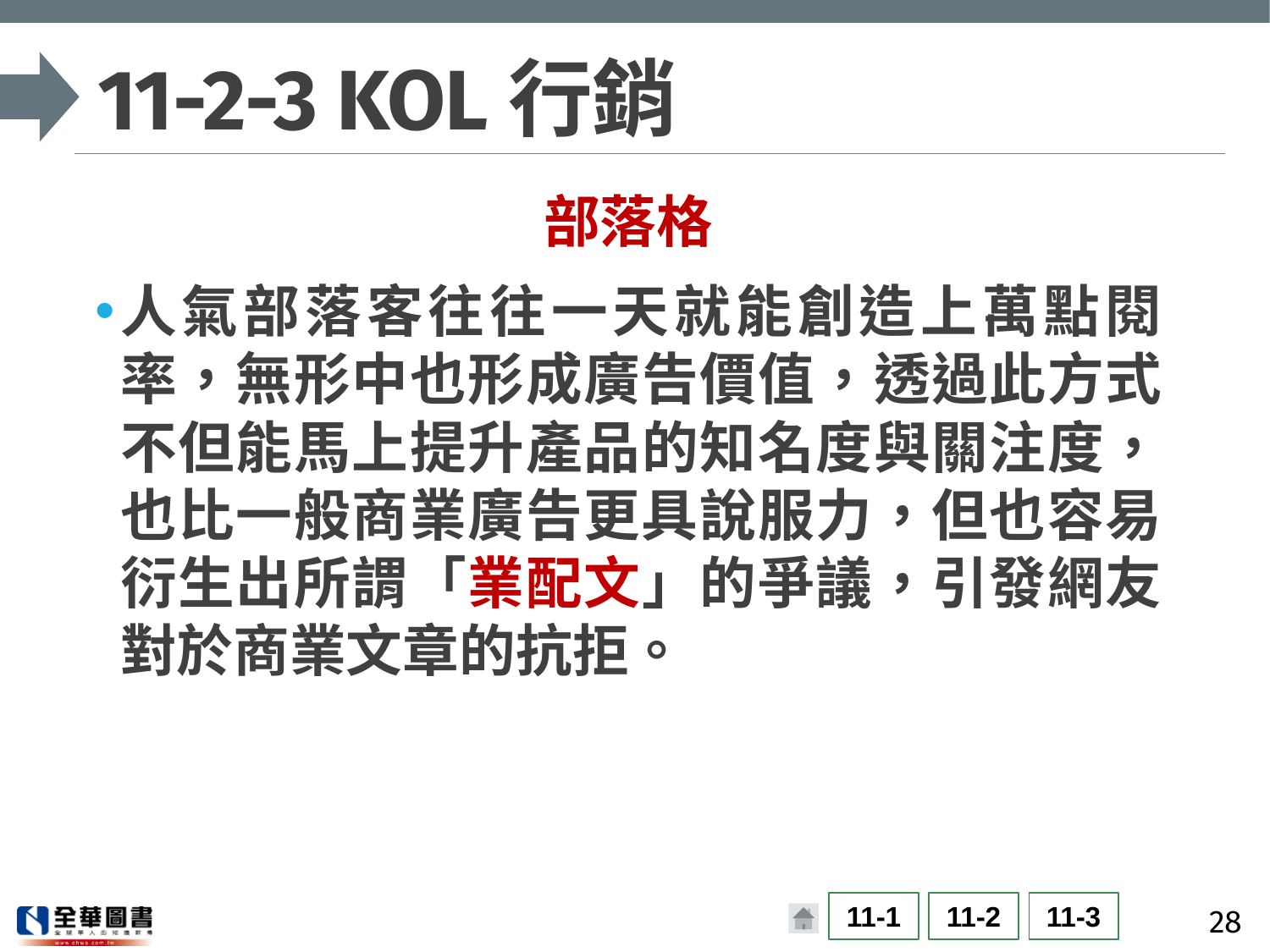

# 11-2-3 KOL行銷
部落格
人氣部落客往往一天就能創造上萬點閱率，無形中也形成廣告價值，透過此方式不但能馬上提升產品的知名度與關注度，也比一般商業廣告更具說服力，但也容易衍生出所謂「業配文」的爭議，引發網友對於商業文章的抗拒。
28